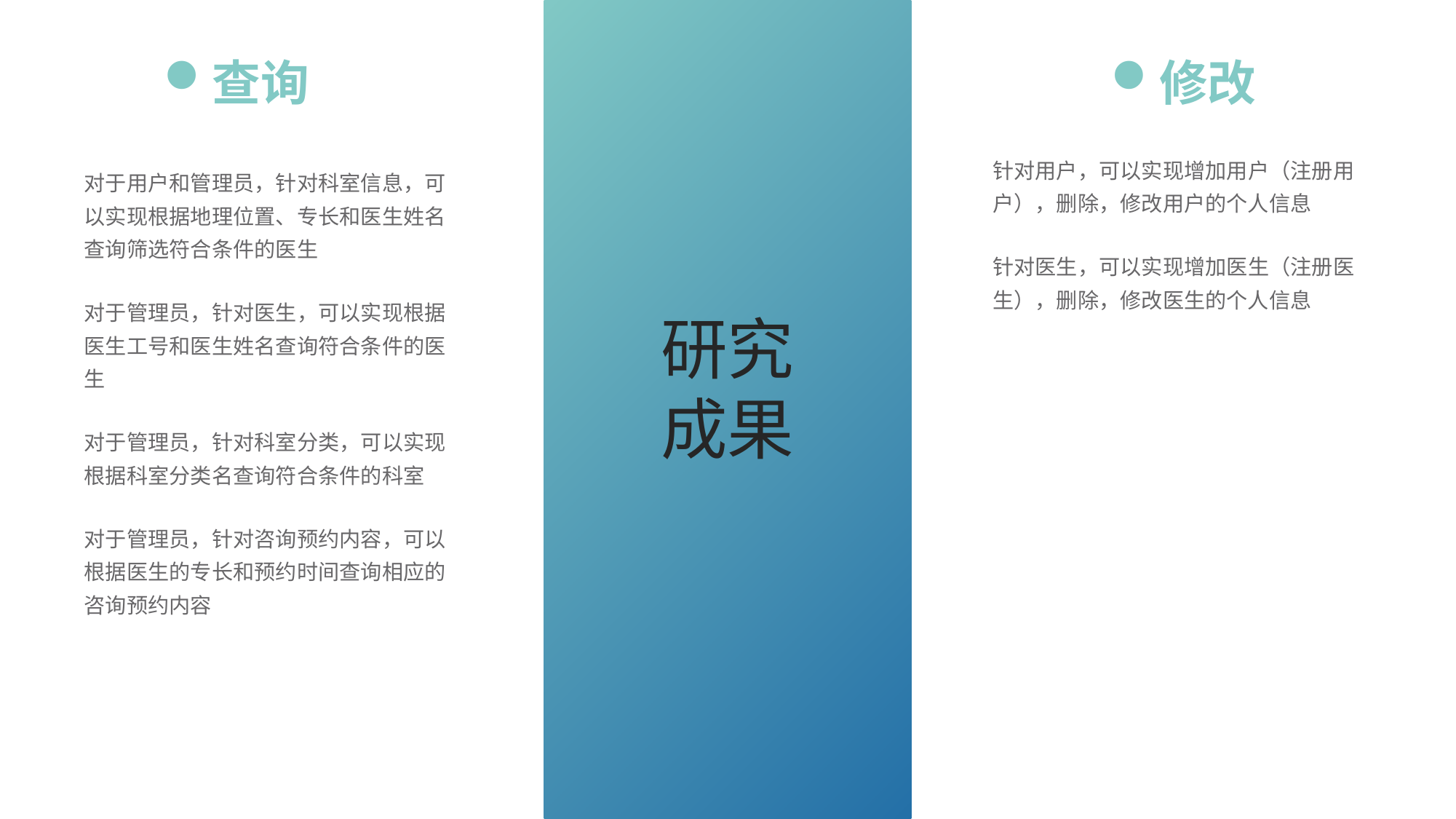

修改
查询
针对用户，可以实现增加用户（注册用户），删除，修改用户的个人信息
针对医生，可以实现增加医生（注册医生），删除，修改医生的个人信息
对于用户和管理员，针对科室信息，可以实现根据地理位置、专长和医生姓名查询筛选符合条件的医生
对于管理员，针对医生，可以实现根据医生工号和医生姓名查询符合条件的医生
对于管理员，针对科室分类，可以实现根据科室分类名查询符合条件的科室
对于管理员，针对咨询预约内容，可以根据医生的专长和预约时间查询相应的咨询预约内容

研究
成果